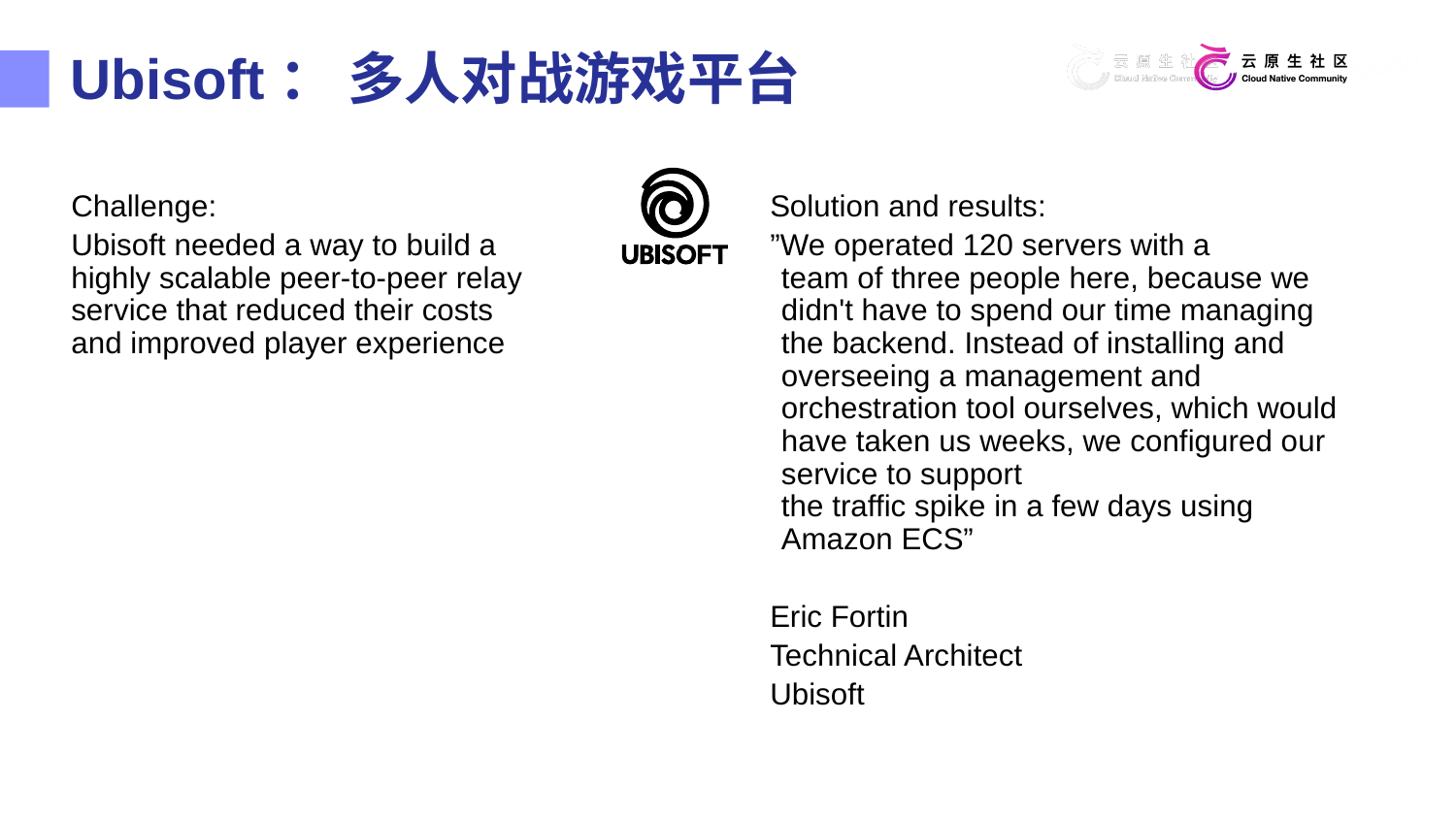

Ubisoft： 多人对战游戏平台

Challenge:
Ubisoft needed a way to build a
highly scalable peer-to-peer relay
service that reduced their costs
and improved player experience
Solution and results:
”We operated 120 servers with a
team of three people here, because we
didn't have to spend our time managing
the backend. Instead of installing and overseeing a management and orchestration tool ourselves, which would have taken us weeks, we configured our service to support
the traffic spike in a few days using Amazon ECS”

Eric Fortin
Technical Architect
Ubisoft